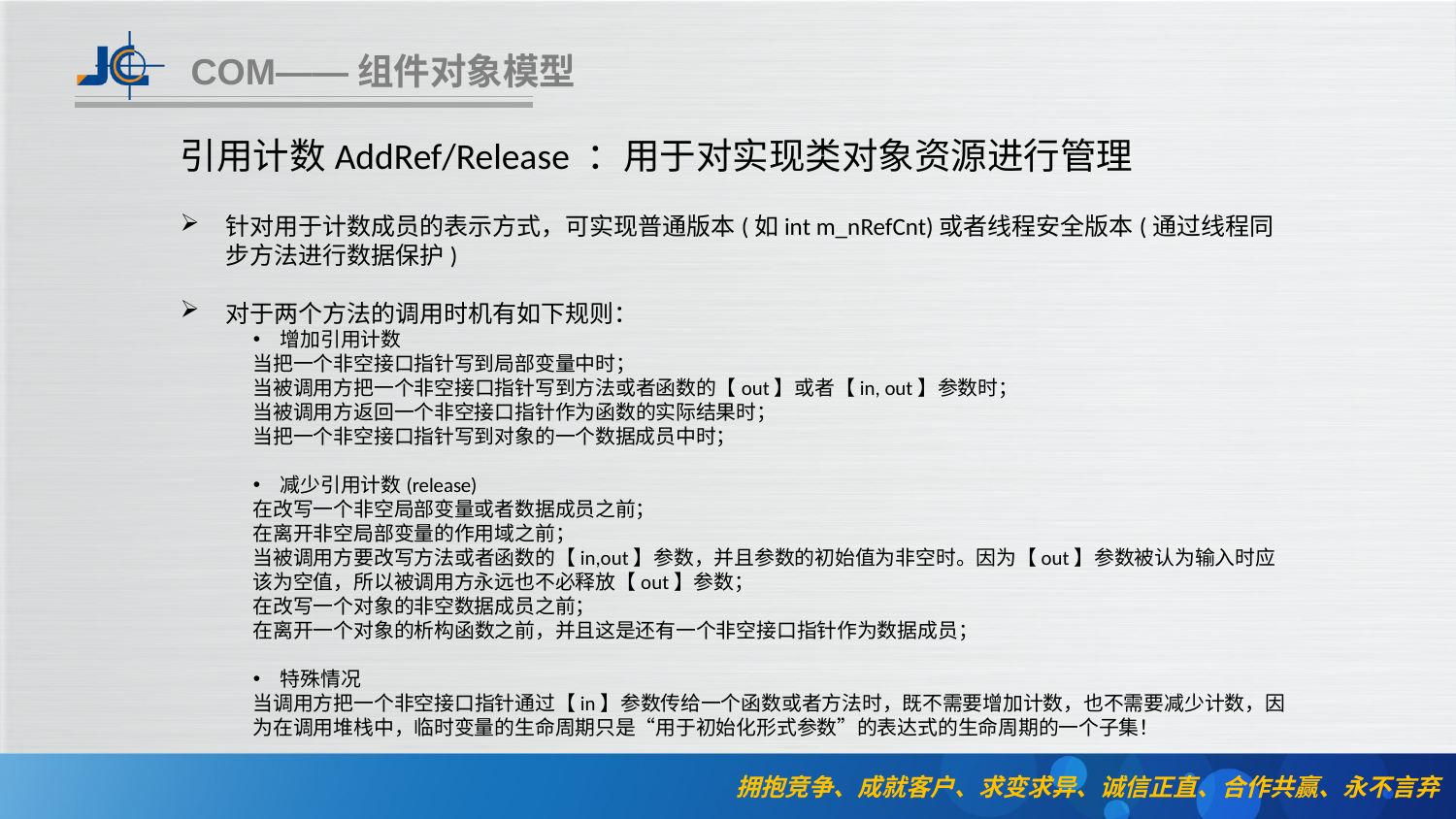

COM——组件对象模型

引用计数AddRef/Release ：用于对实现类对象资源进行管理

针对用于计数成员的表示方式，可实现普通版本(如int m_nRefCnt)或者线程安全版本(通过线程同步方法进行数据保护)

对于两个方法的调用时机有如下规则：
增加引用计数
当把一个非空接口指针写到局部变量中时；
当被调用方把一个非空接口指针写到方法或者函数的【out】或者【in, out】参数时；
当被调用方返回一个非空接口指针作为函数的实际结果时；
当把一个非空接口指针写到对象的一个数据成员中时；

减少引用计数(release)
在改写一个非空局部变量或者数据成员之前；
在离开非空局部变量的作用域之前；
当被调用方要改写方法或者函数的【in,out】参数，并且参数的初始值为非空时。因为【out】参数被认为输入时应该为空值，所以被调用方永远也不必释放【out】参数；
在改写一个对象的非空数据成员之前；
在离开一个对象的析构函数之前，并且这是还有一个非空接口指针作为数据成员；

特殊情况
当调用方把一个非空接口指针通过【in】参数传给一个函数或者方法时，既不需要增加计数，也不需要减少计数，因为在调用堆栈中，临时变量的生命周期只是“用于初始化形式参数”的表达式的生命周期的一个子集！